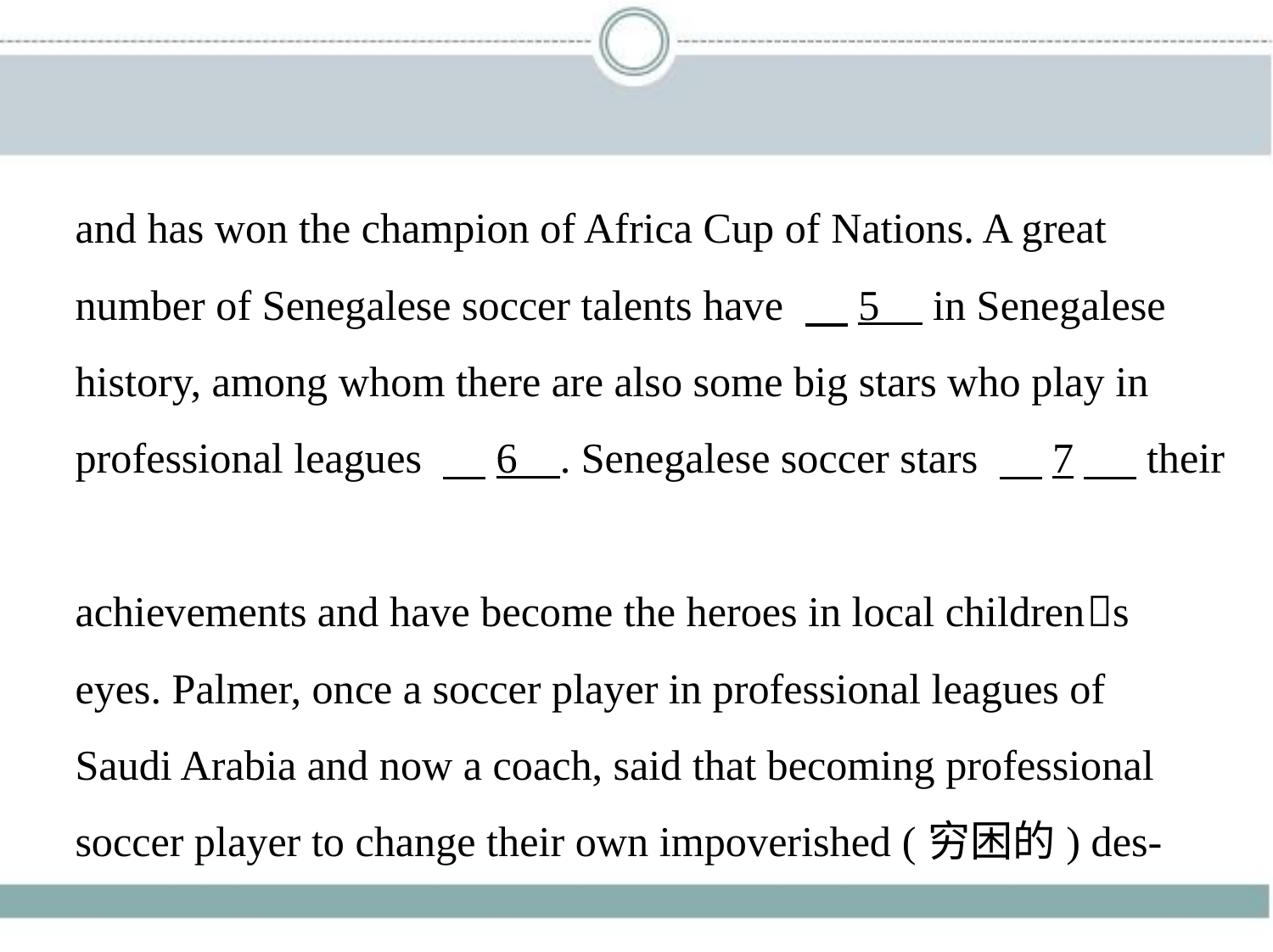

and has won the champion of Africa Cup of Nations. A great
number of Senegalese soccer talents have 　5     in Senegalese
history, among whom there are also some big stars who play in
professional leagues 　6    . Senegalese soccer stars 　7　 their
achievements and have become the heroes in local children􀆳s
eyes. Palmer, once a soccer player in professional leagues of
Saudi Arabia and now a coach, said that becoming professional
soccer player to change their own impoverished (穷困的) des-